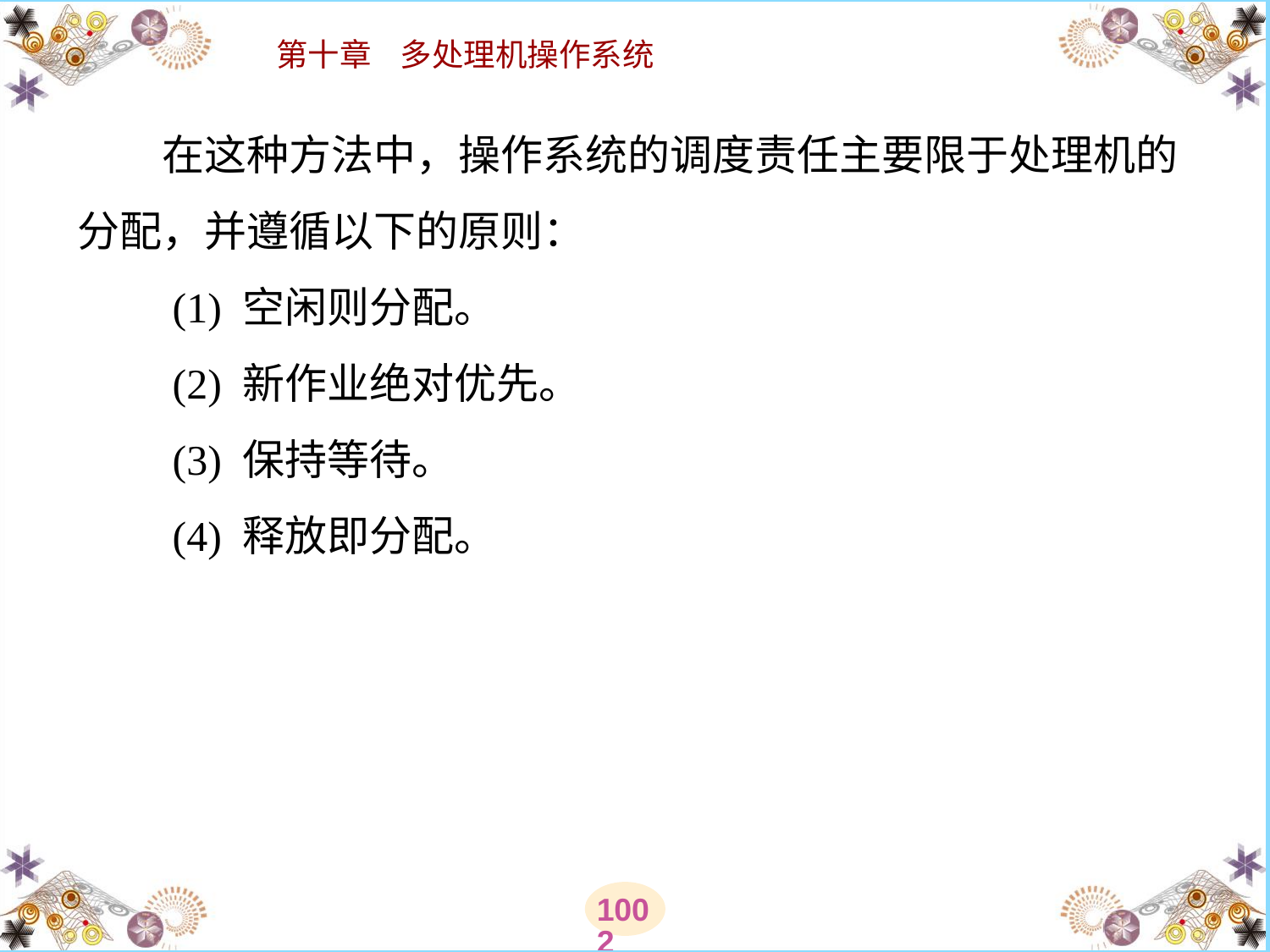

# 在这种方法中，操作系统的调度责任主要限于处理机的分配，并遵循以下的原则： 　　(1) 空闲则分配。 　　(2) 新作业绝对优先。 　　(3) 保持等待。 　　(4) 释放即分配。